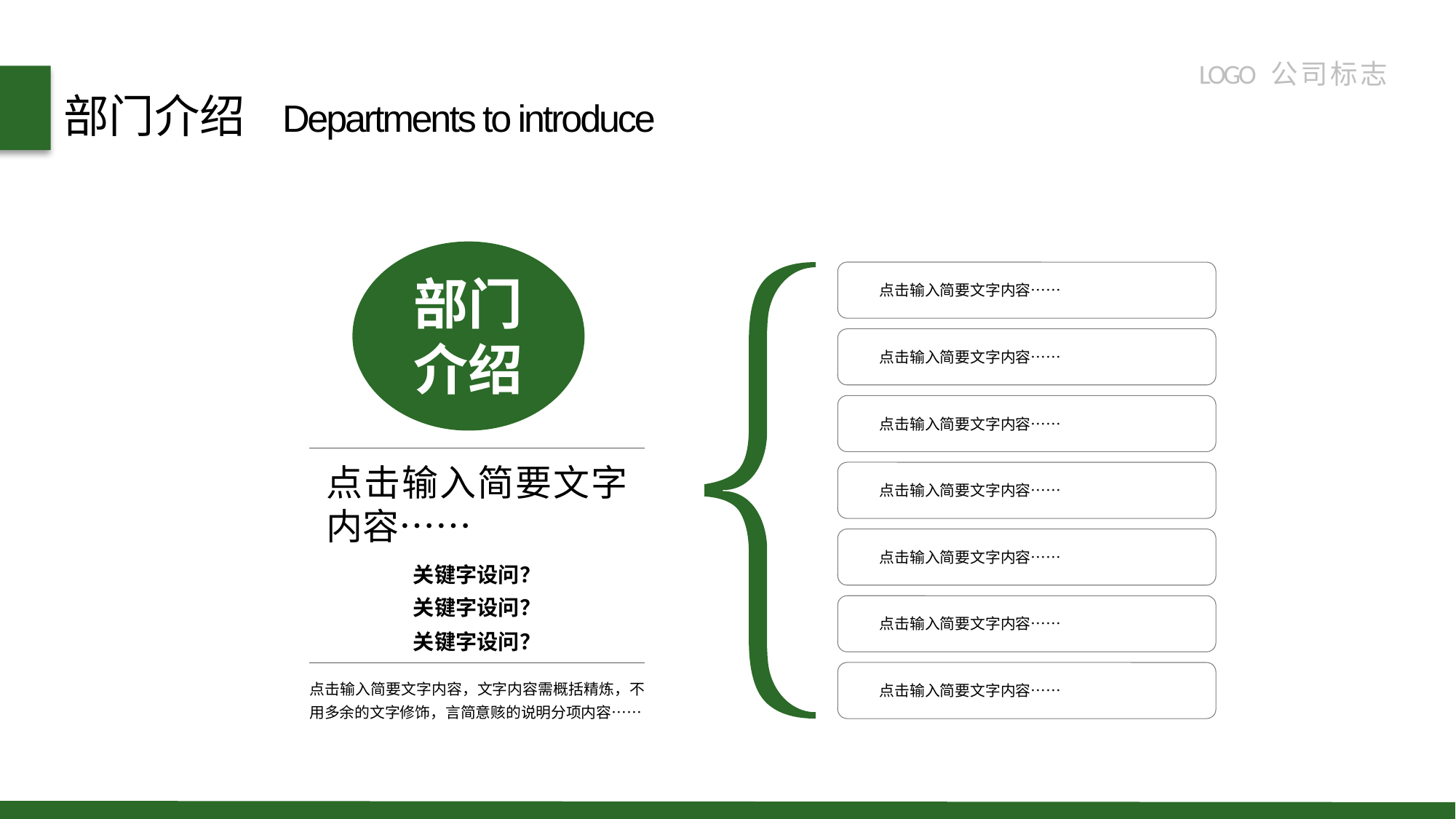

LOGO  公 司 标 志

部门介绍
Departments to introduce

部门介绍
点击输入简要文字内容……

点击输入简要文字内容……

点击输入简要文字内容……
点击输入简要文字内容……

点击输入简要文字内容……

点击输入简要文字内容……
关键字设问？
关键字设问？

点击输入简要文字内容……
关键字设问？

点击输入简要文字内容，文字内容需概括精炼，不用多余的文字修饰，言简意赅的说明分项内容……
点击输入简要文字内容……